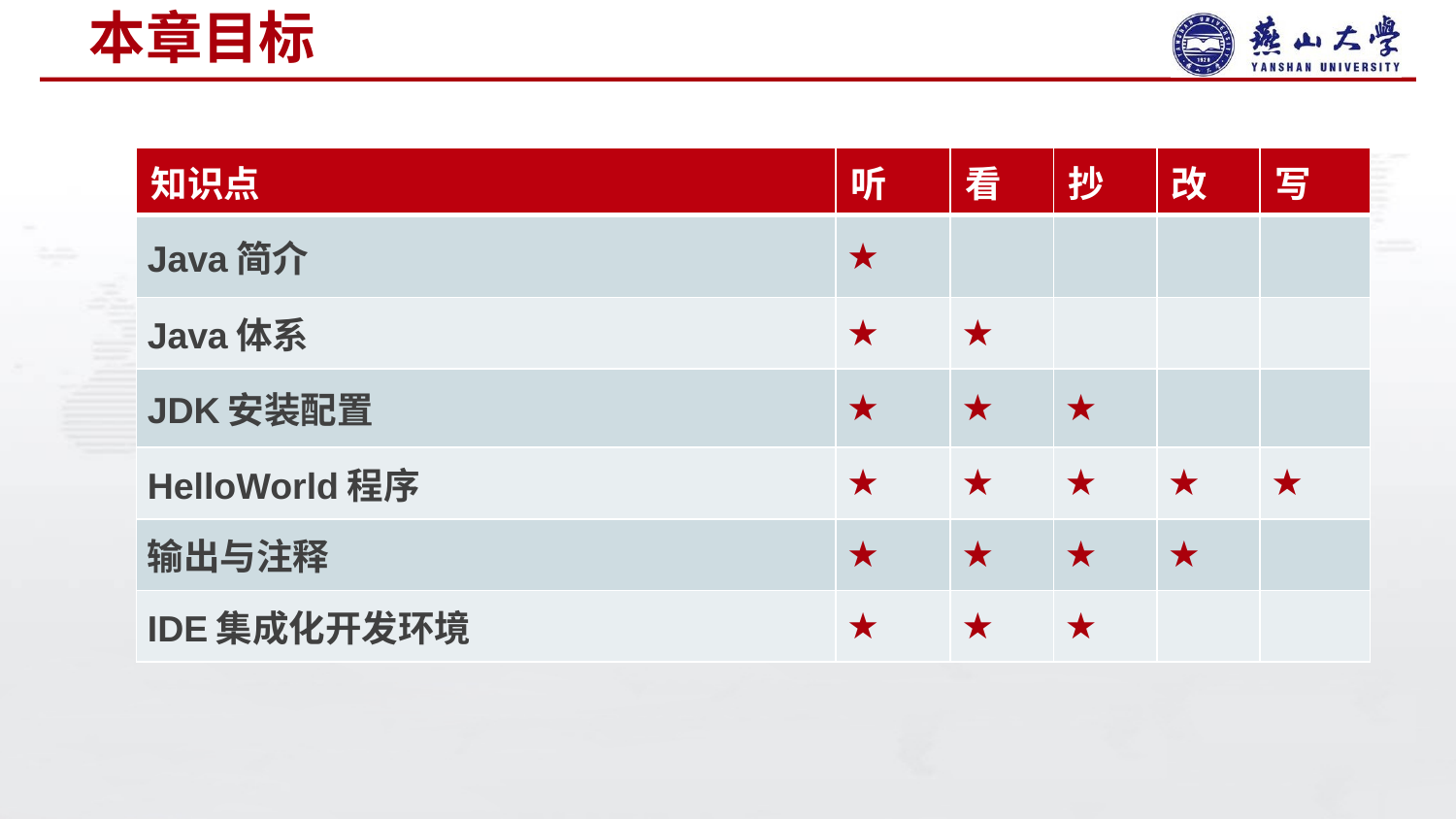

# 本章目标

| 知识点 | 听 | 看 | 抄 | 改 | 写 |
| --- | --- | --- | --- | --- | --- |
| Java简介 | ★ |  |  |  |  |
| Java体系 | ★ | ★ |  |  |  |
| JDK安装配置 | ★ | ★ | ★ |  |  |
| HelloWorld程序 | ★ | ★ | ★ | ★ | ★ |
| 输出与注释 | ★ | ★ | ★ | ★ |  |
| IDE集成化开发环境 | ★ | ★ | ★ |  |  |